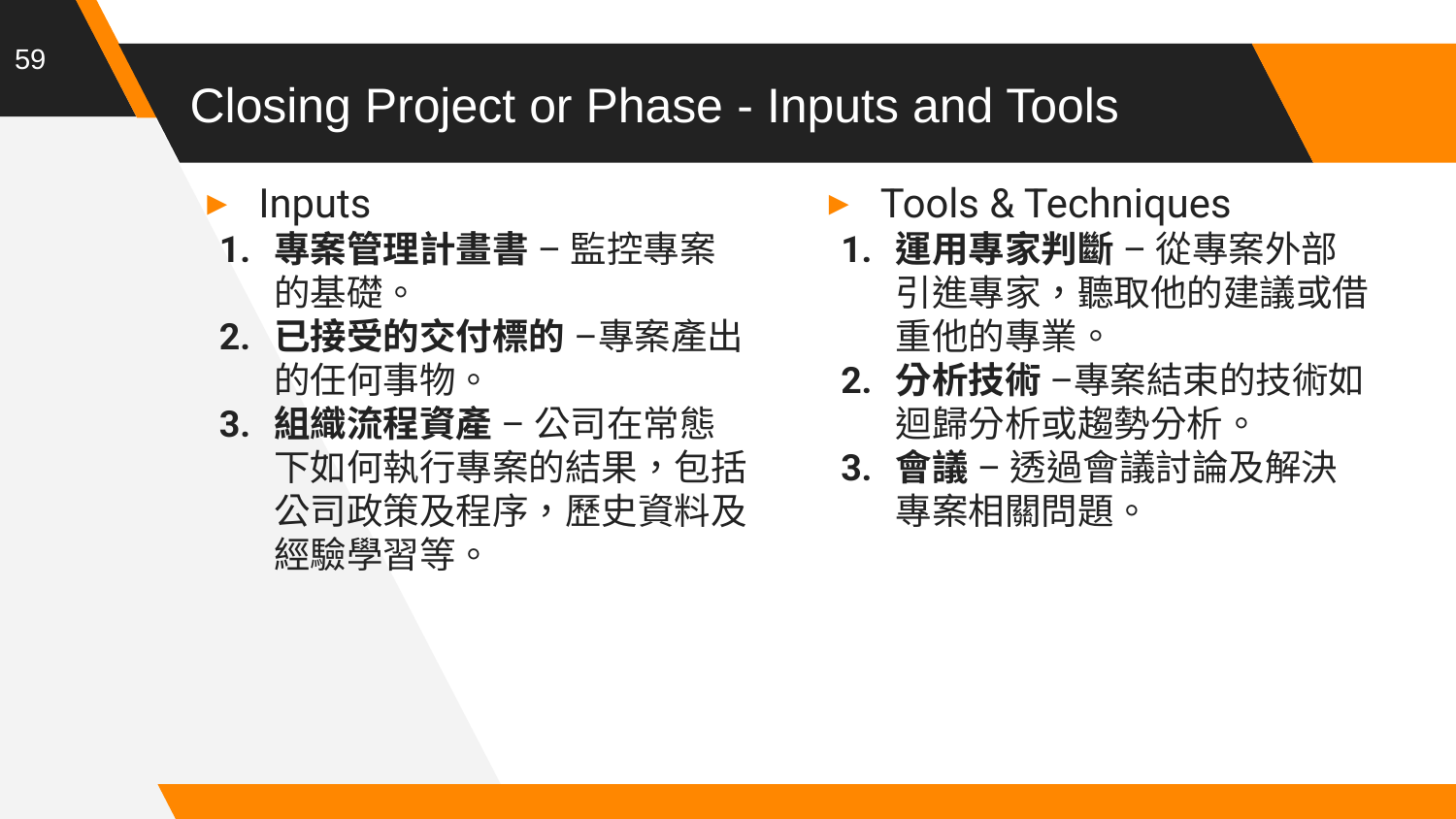

59
# Closing Project or Phase - Inputs and Tools
Inputs
專案管理計畫書 – 監控專案的基礎。
已接受的交付標的 –專案產出的任何事物。
組織流程資產 – 公司在常態下如何執行專案的結果，包括公司政策及程序，歷史資料及經驗學習等。
Tools & Techniques
運用專家判斷 – 從專案外部引進專家，聽取他的建議或借重他的專業。
分析技術 –專案結束的技術如迴歸分析或趨勢分析。
會議 – 透過會議討論及解決專案相關問題。